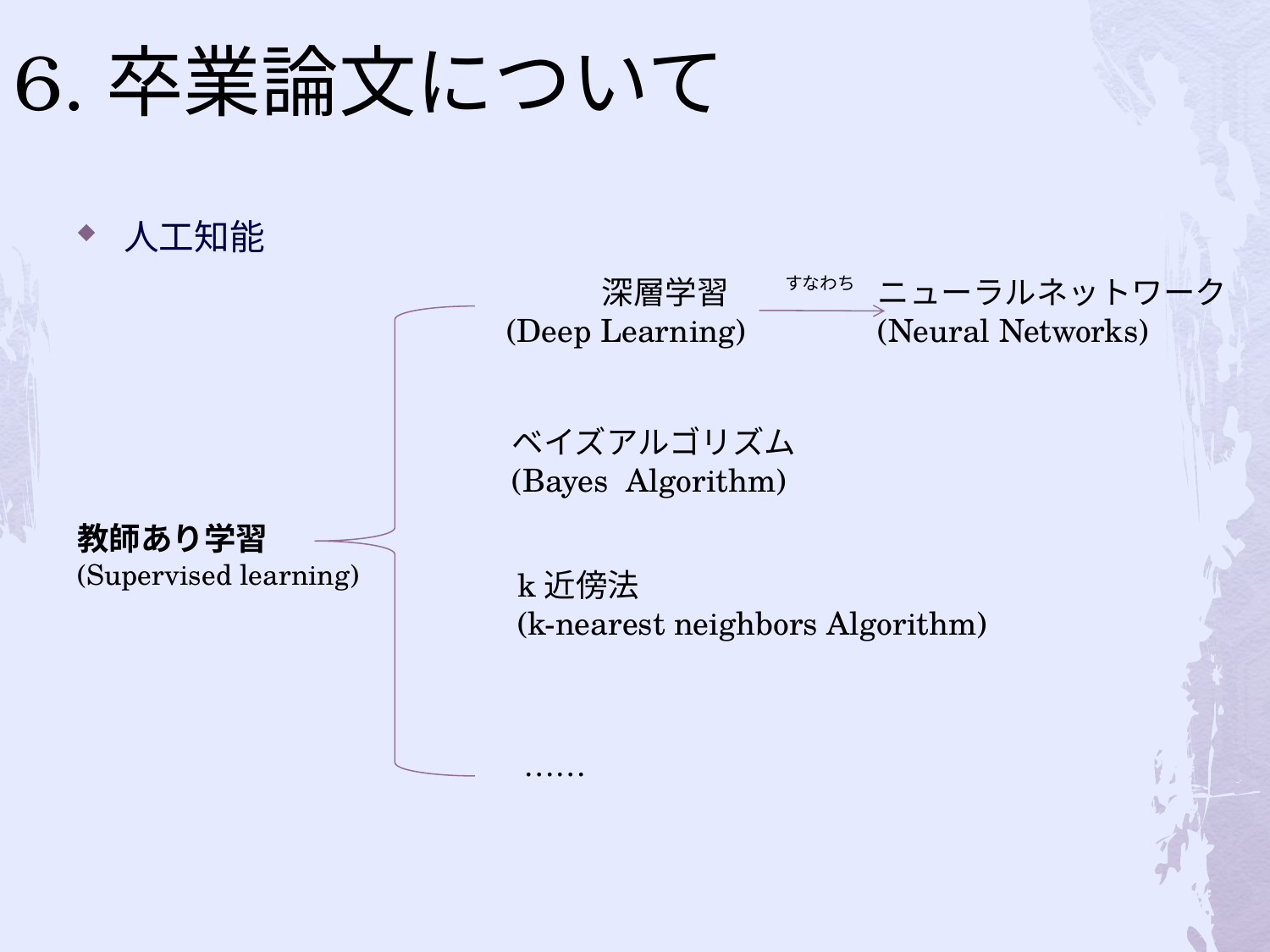

# 6.卒業論文について
人工知能

すなわち
　　　深層学習
(Deep Learning)
ニューラルネットワーク
(Neural Networks)

ベイズアルゴリズム
(Bayes  Algorithm)
教師あり学習
(Supervised learning)
k近傍法
(k-nearest neighbors Algorithm)
……